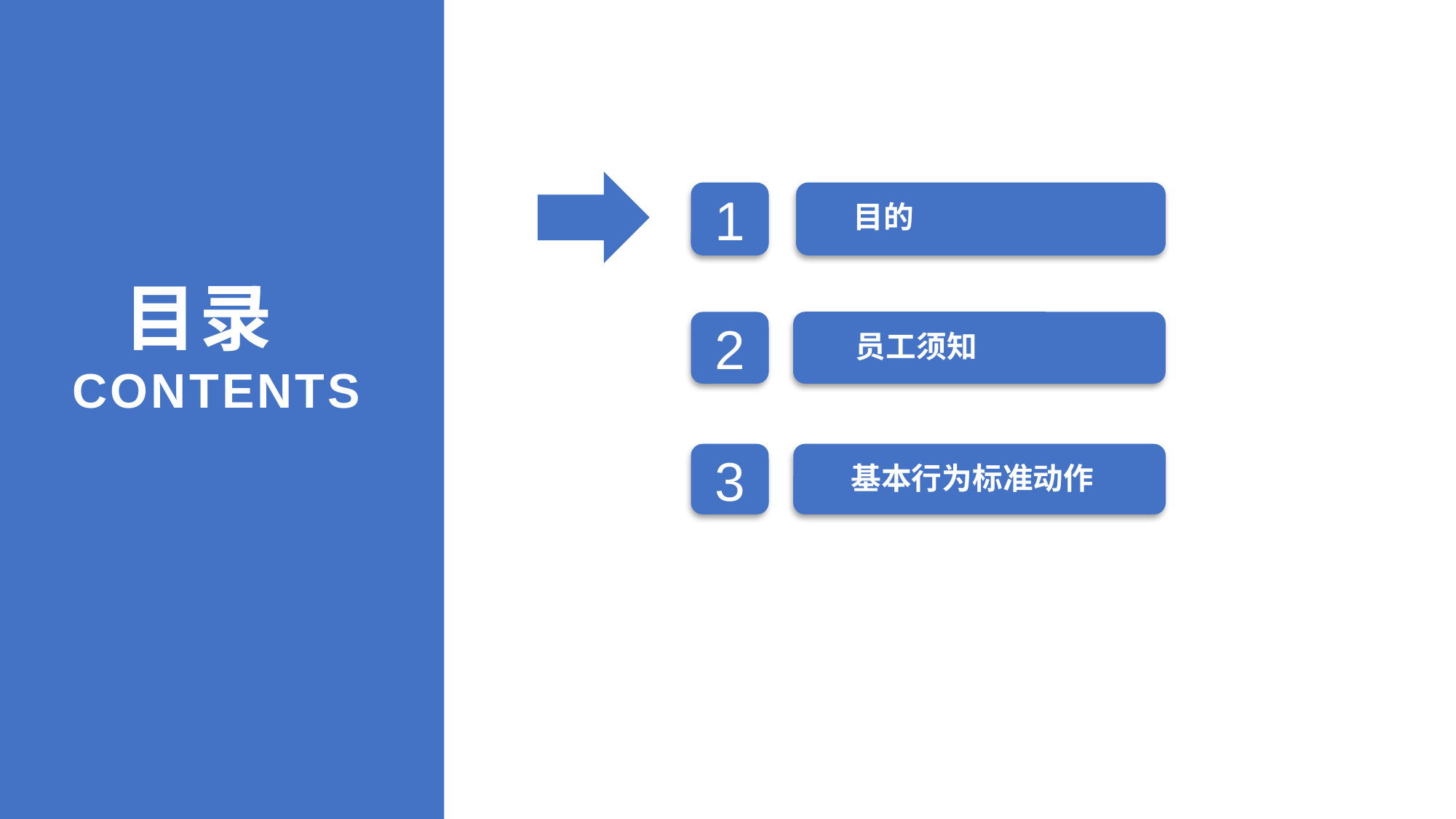

1

目的
目录
CONTENTS

员工须知
2
3

基本行为标准动作